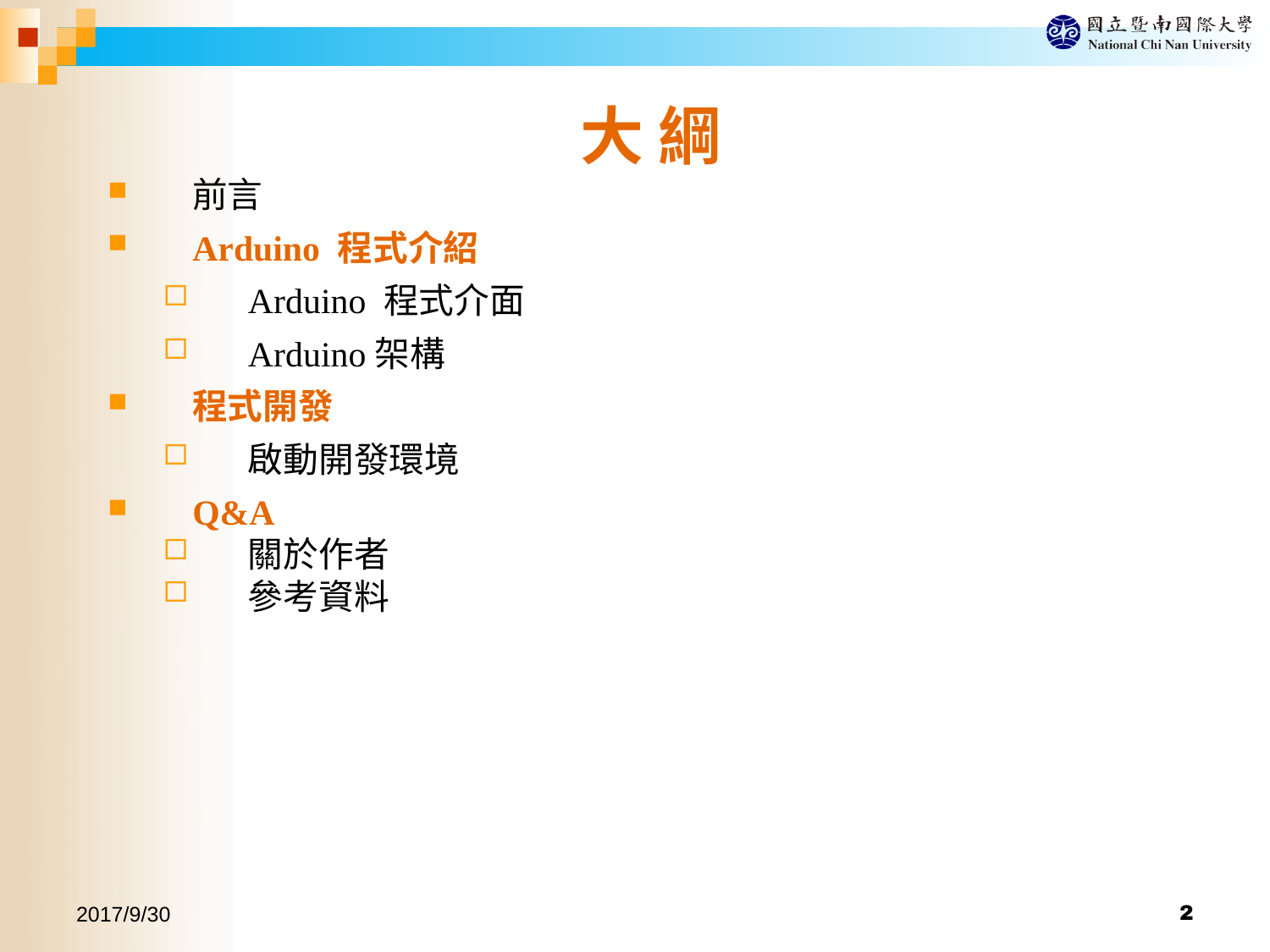

# 大 綱
前言
Arduino 程式介紹
Arduino 程式介面
Arduino架構
程式開發
啟動開發環境
Q&A
關於作者
參考資料

2017/9/30
2